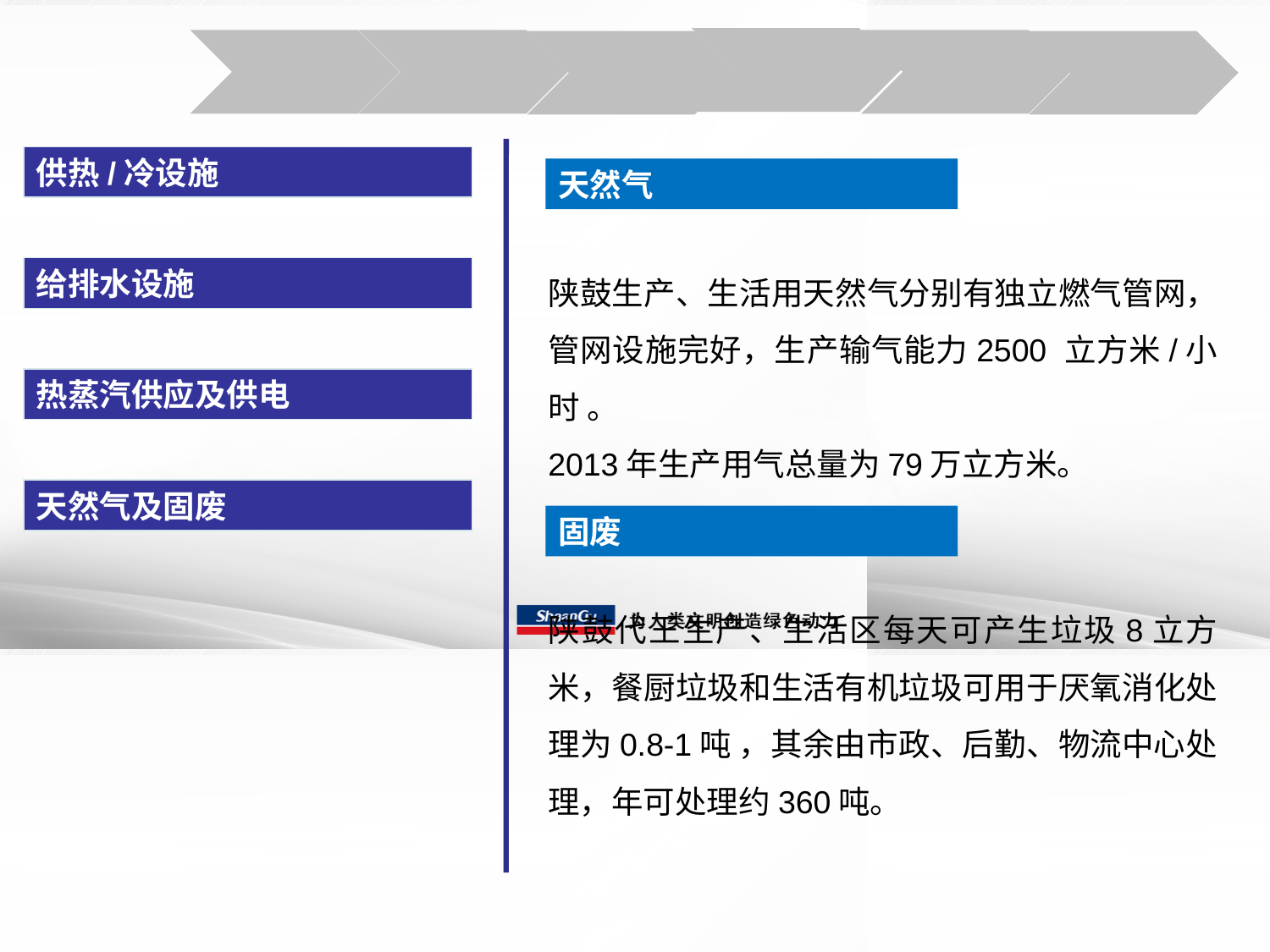

供热/冷设施
天然气
陕鼓生产、生活用天然气分别有独立燃气管网，管网设施完好，生产输气能力2500 立方米/小时 。
2013年生产用气总量为79万立方米。
给排水设施
热蒸汽供应及供电
天然气及固废
固废
陕鼓代王生产、生活区每天可产生垃圾8立方米，餐厨垃圾和生活有机垃圾可用于厌氧消化处理为0.8-1吨 ，其余由市政、后勤、物流中心处理，年可处理约360吨。